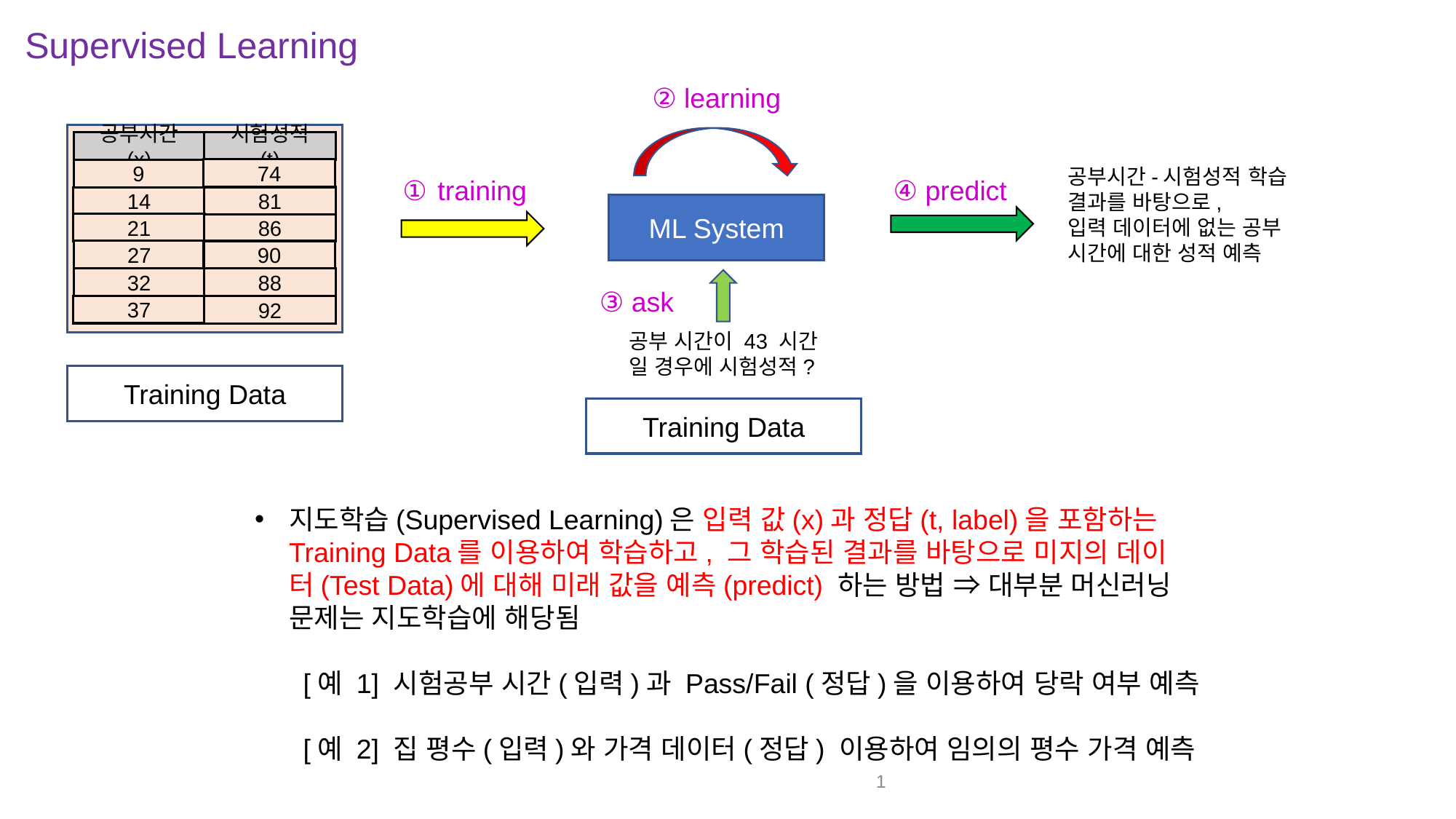

Supervised Learning
② learning

공부시간 (x)
시험성적 (t)
74
9
81
14
21
86
27
90
32
88
37
92

공부시간-시험성적 학습
결과를 바탕으로,
입력 데이터에 없는 공부
시간에 대한 성적 예측
① training
④ predict
ML System

③ ask
공부 시간이 43 시간
일 경우에 시험성적?
Training Data
Training Data
지도학습(Supervised Learning)은 입력 값(x)과 정답(t, label)을 포함하는
Training Data를 이용하여 학습하고, 그 학습된 결과를 바탕으로 미지의 데이
터(Test Data)에 대해 미래 값을 예측(predict) 하는 방법 ⇒ 대부분 머신러닝
문제는 지도학습에 해당됨
 [예 1] 시험공부 시간(입력)과 Pass/Fail (정답)을 이용하여 당락 여부 예측
 [예 2] 집 평수(입력)와 가격 데이터(정답) 이용하여 임의의 평수 가격 예측
1